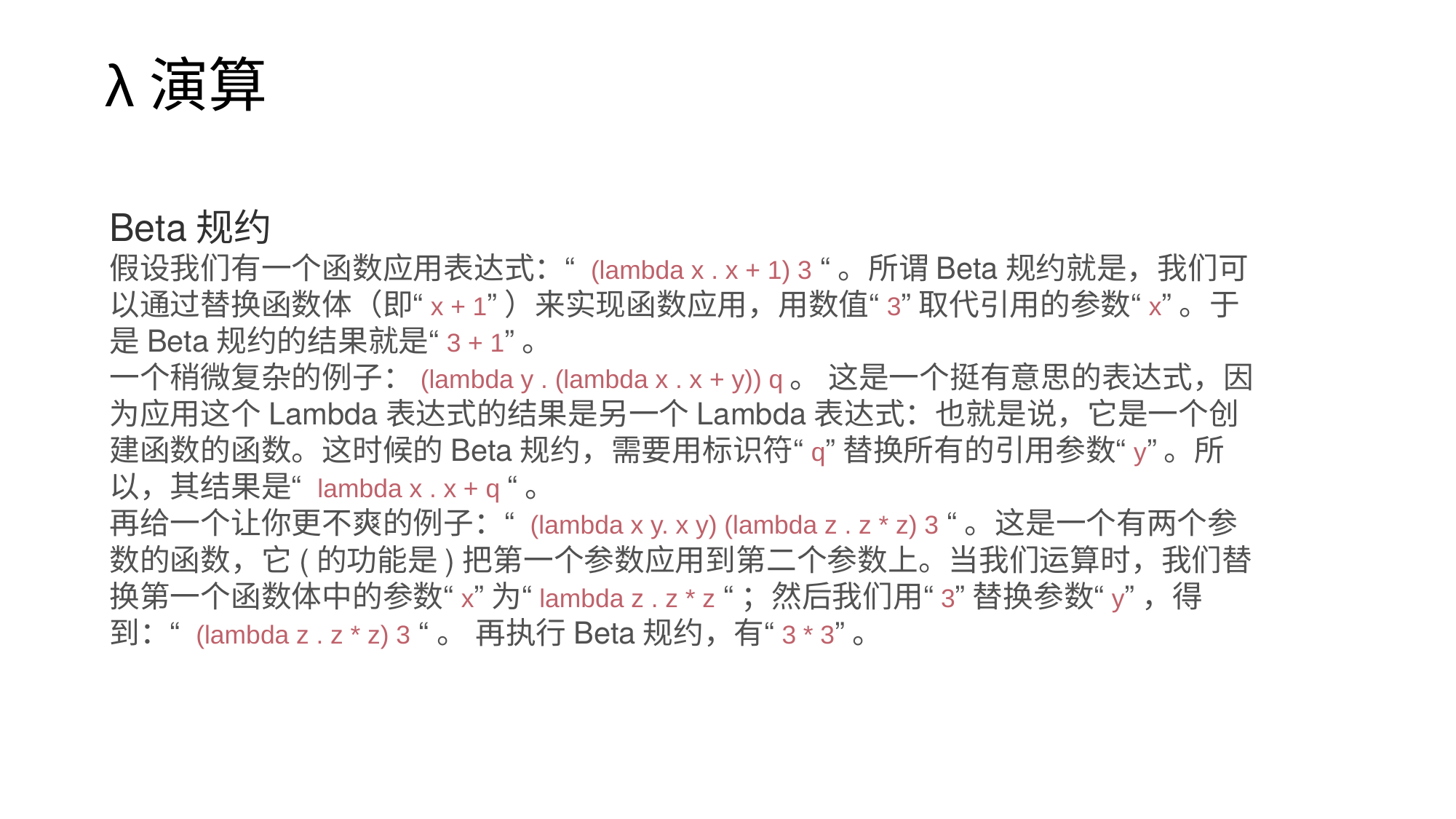

λ演算

Beta规约
假设我们有一个函数应用表达式：“ (lambda x . x + 1) 3 “。所谓Beta规约就是，我们可以通过替换函数体（即“x + 1”）来实现函数应用，用数值“3”取代引用的参数“x”。于是Beta规约的结果就是“3 + 1”。
一个稍微复杂的例子：(lambda y . (lambda x . x + y)) q。 这是一个挺有意思的表达式，因为应用这个Lambda表达式的结果是另一个Lambda表达式：也就是说，它是一个创建函数的函数。这时候的Beta规约，需要用标识符“q”替换所有的引用参数“y”。所以，其结果是“ lambda x . x + q “。
再给一个让你更不爽的例子：“ (lambda x y. x y) (lambda z . z * z) 3 “。这是一个有两个参数的函数，它(的功能是)把第一个参数应用到第二个参数上。当我们运算时，我们替换第一个函数体中的参数“x”为“lambda z . z * z “；然后我们用“3”替换参数“y”，得到：“ (lambda z . z * z) 3 “。 再执行Beta规约，有“3 * 3”。